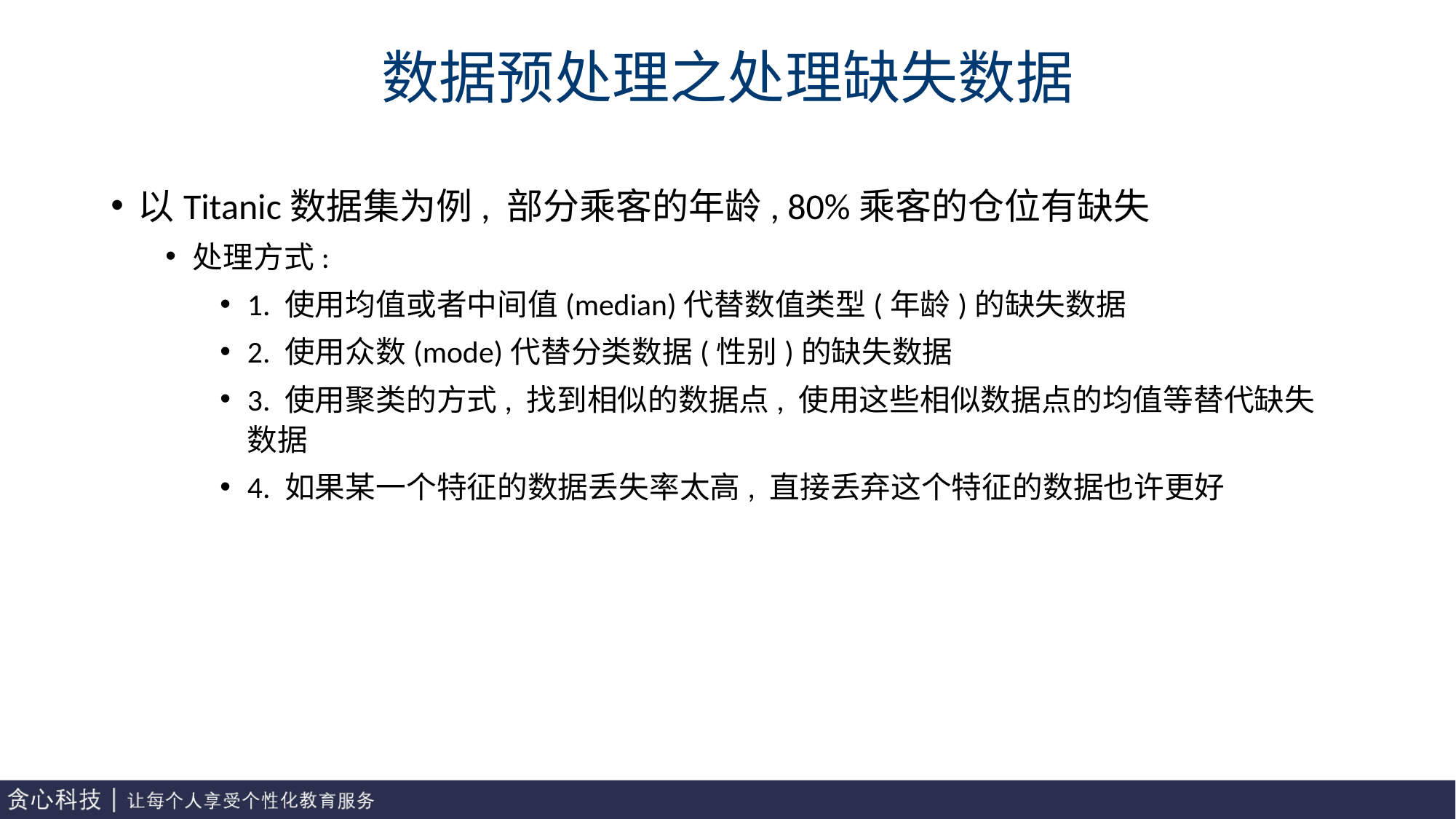

# 数据预处理之处理缺失数据

以Titanic数据集为例, 部分乘客的年龄, 80%乘客的仓位有缺失
处理方式:
1. 使用均值或者中间值(median)代替数值类型(年龄)的缺失数据
2. 使用众数(mode)代替分类数据(性别)的缺失数据
3. 使用聚类的方式, 找到相似的数据点, 使用这些相似数据点的均值等替代缺失数据
4. 如果某一个特征的数据丢失率太高, 直接丢弃这个特征的数据也许更好